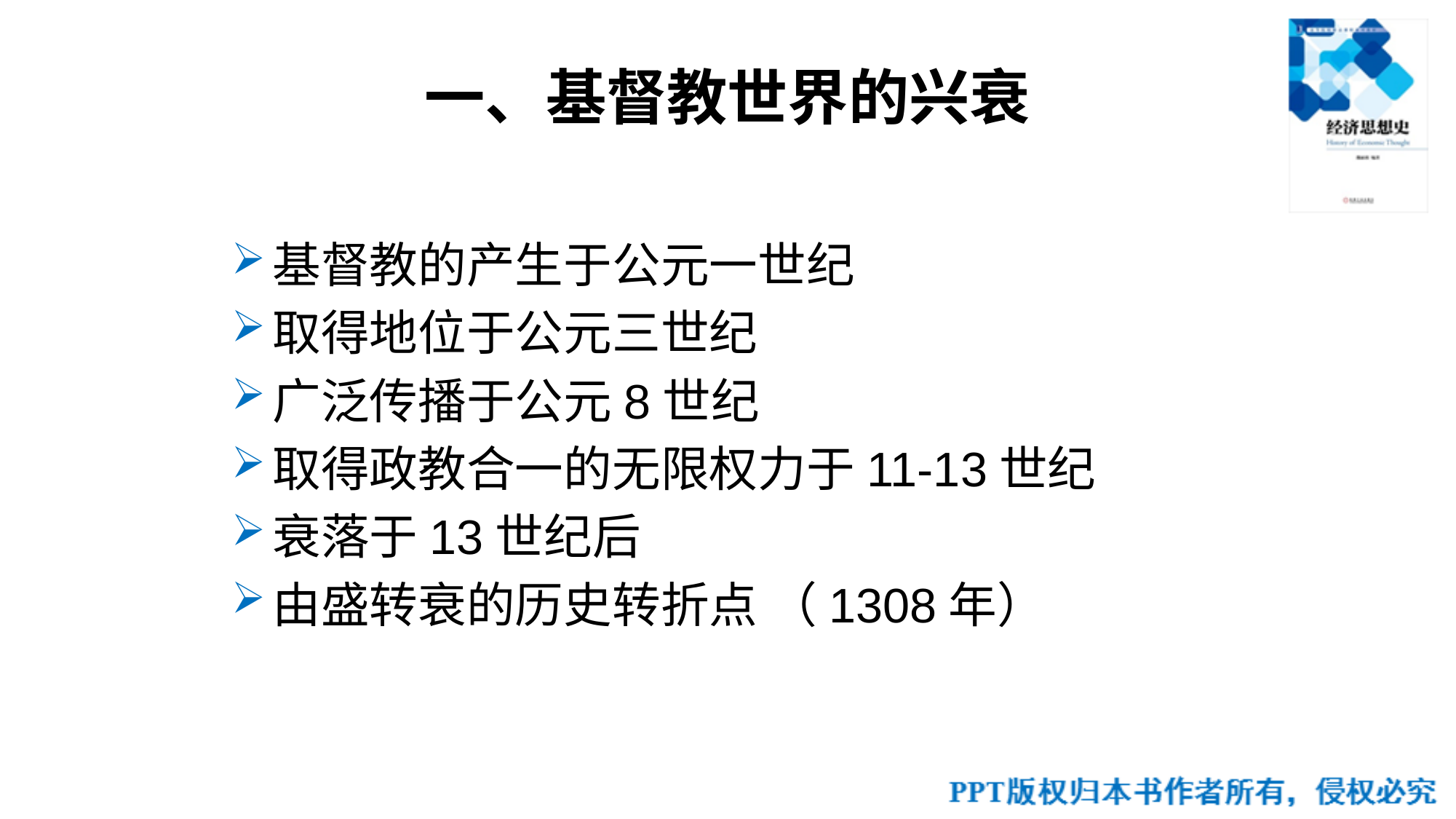

# 一、基督教世界的兴衰
基督教的产生于公元一世纪
取得地位于公元三世纪
广泛传播于公元8世纪
取得政教合一的无限权力于11-13世纪
衰落于13世纪后
由盛转衰的历史转折点 （1308年）
27